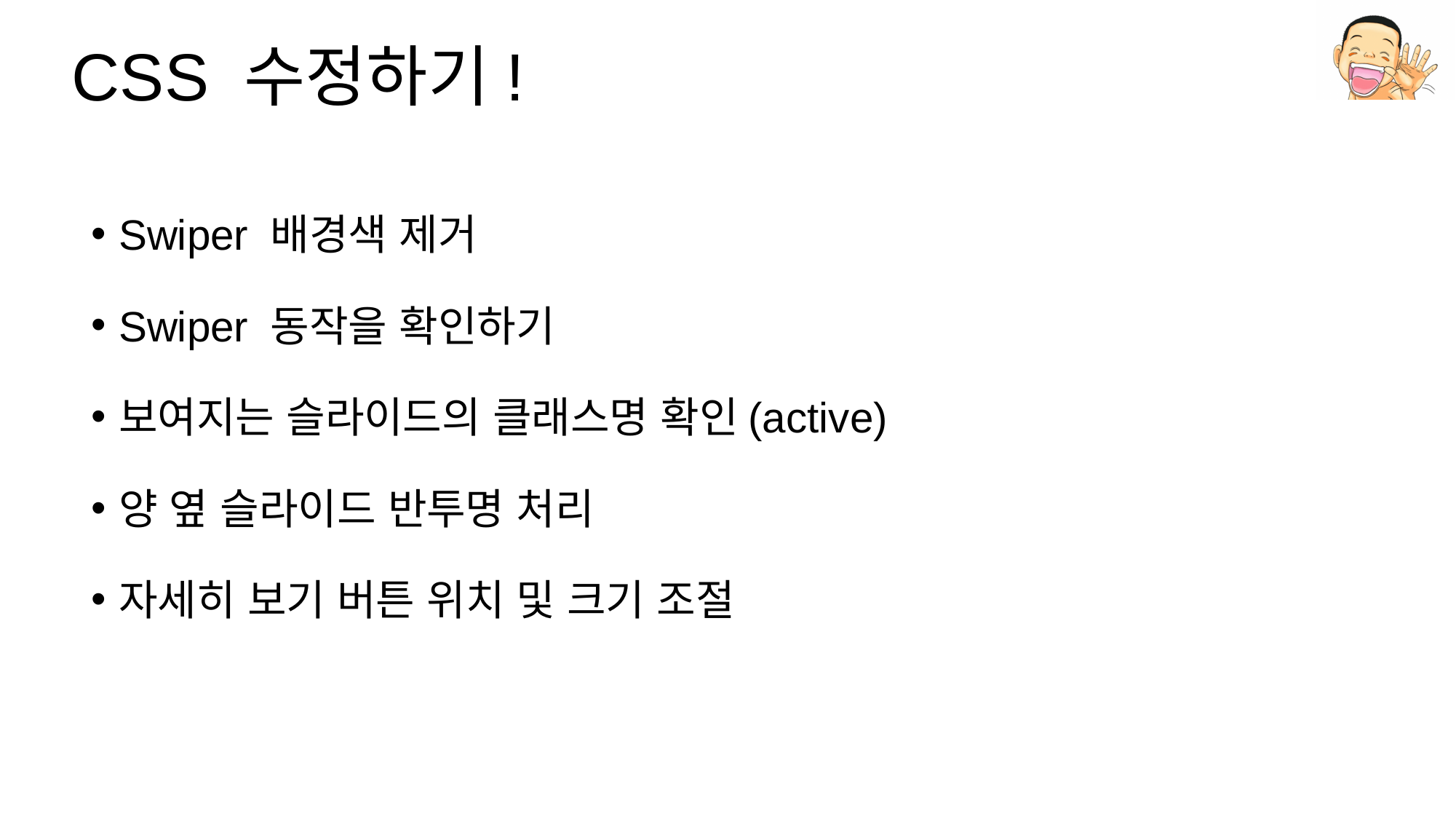

# CSS 수정하기!

Swiper 배경색 제거
Swiper 동작을 확인하기
보여지는 슬라이드의 클래스명 확인(active)
양 옆 슬라이드 반투명 처리
자세히 보기 버튼 위치 및 크기 조절